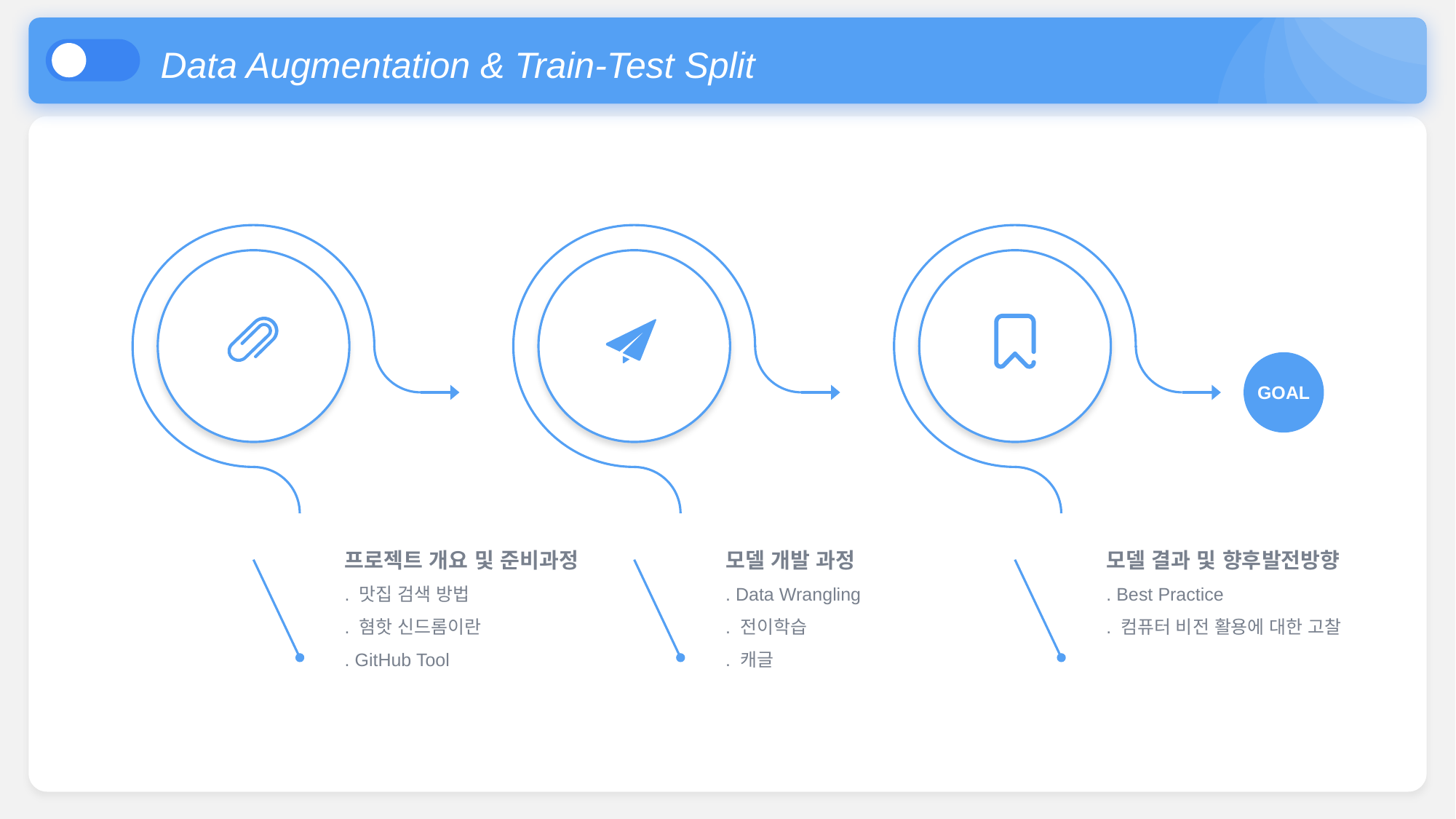

Data Augmentation & Train-Test Split

GOAL

프로젝트 개요 및 준비과정
. 맛집 검색 방법
. 혐핫 신드롬이란
. GitHub Tool
모델 개발 과정
. Data Wrangling
. 전이학습
. 캐글
모델 결과 및 향후발전방향
. Best Practice
. 컴퓨터 비전 활용에 대한 고찰